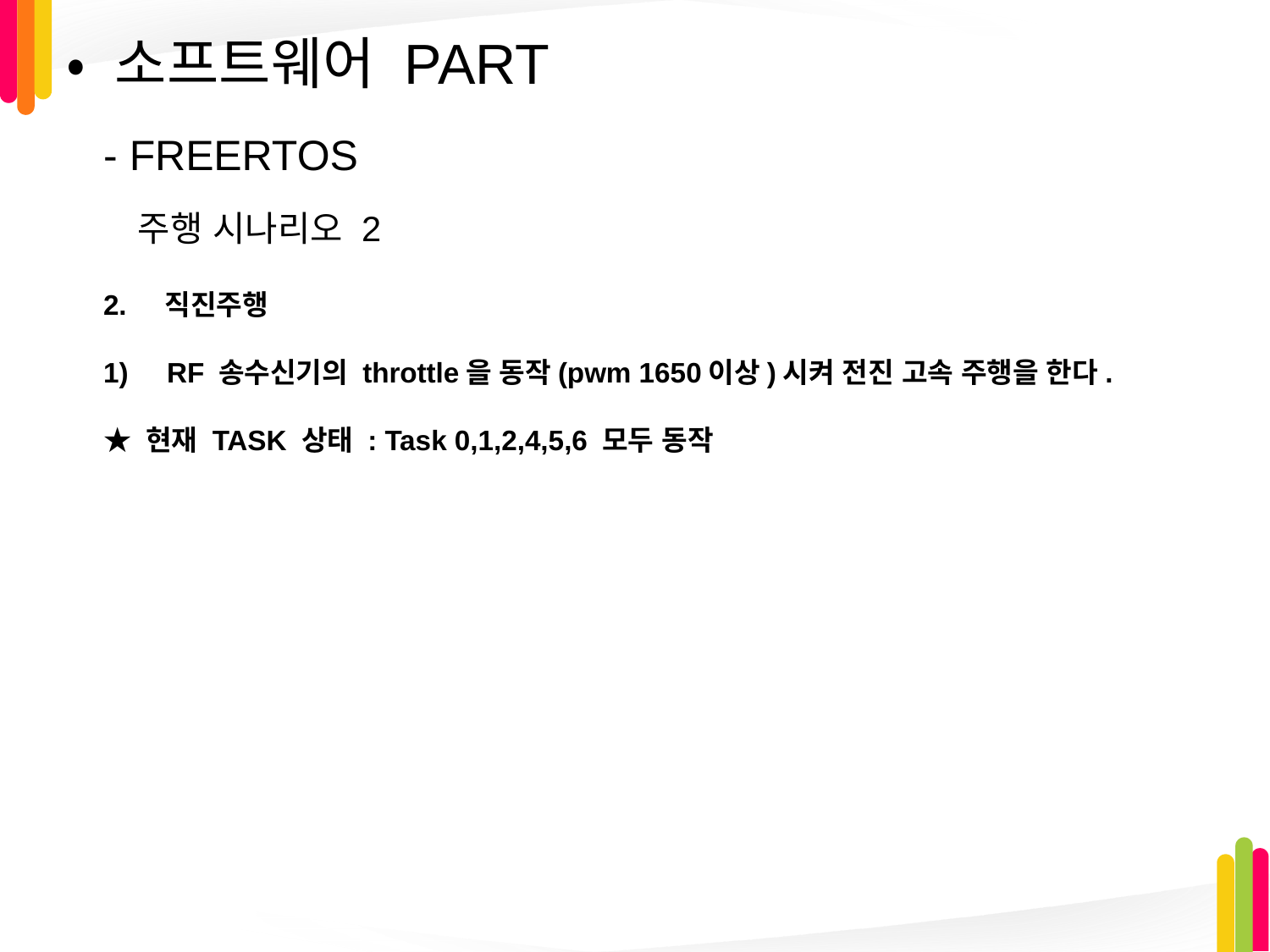

# • 소프트웨어 PART
- FreeRtos
주행 시나리오 2
2.    직진주행

RF 송수신기의 throttle을 동작(pwm 1650이상)시켜 전진 고속 주행을 한다.

★ 현재 TASK 상태 : Task 0,1,2,4,5,6 모두 동작